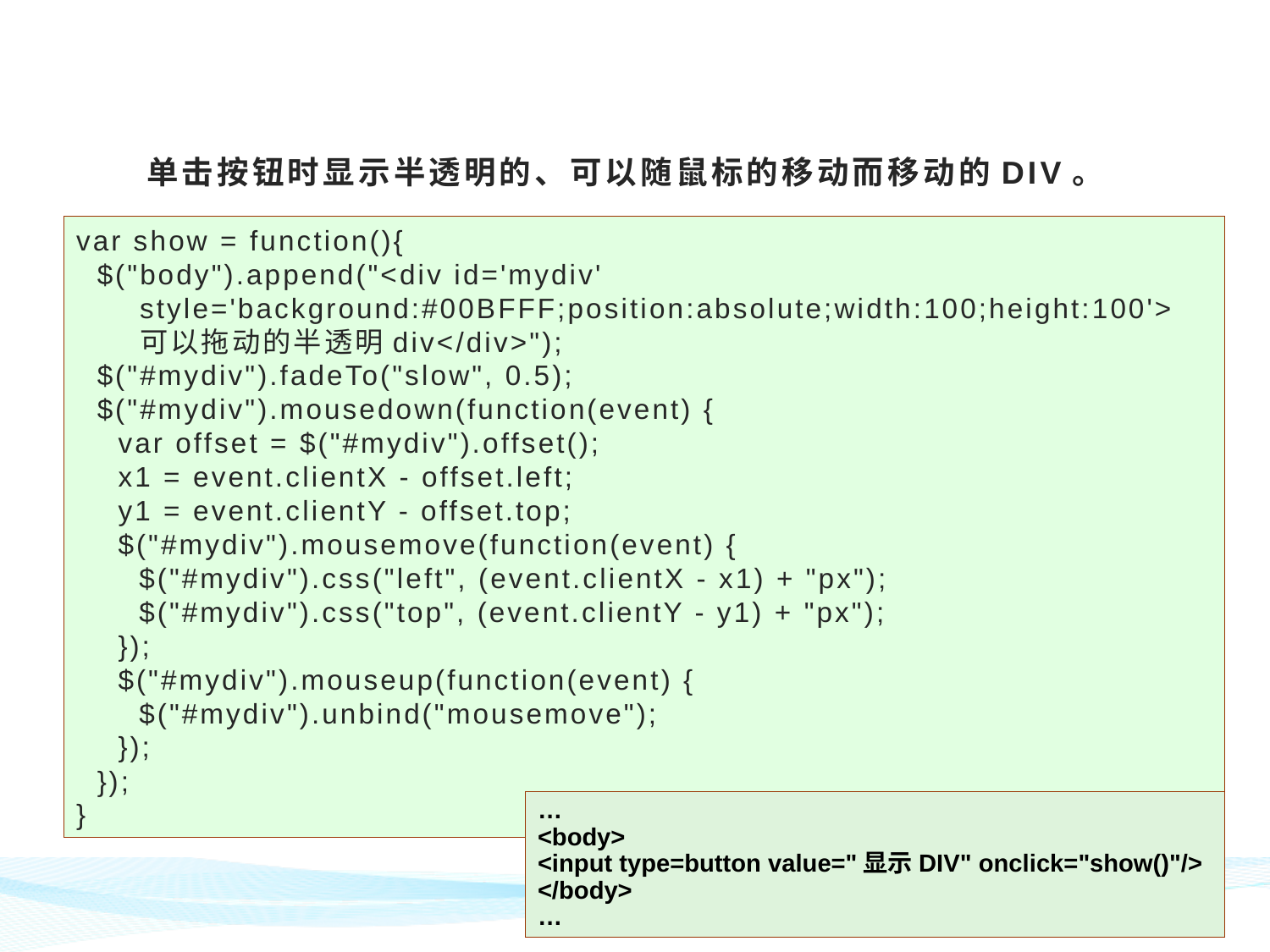

# 单击按钮时显示半透明的、可以随鼠标的移动而移动的DIV。
var show = function(){
  $("body").append("<div id='mydiv' style='background:#00BFFF;position:absolute;width:100;height:100'>可以拖动的半透明div</div>");
  $("#mydiv").fadeTo("slow", 0.5);
  $("#mydiv").mousedown(function(event) {
    var offset = $("#mydiv").offset();
    x1 = event.clientX - offset.left;
    y1 = event.clientY - offset.top;
    $("#mydiv").mousemove(function(event) {
      $("#mydiv").css("left", (event.clientX - x1) + "px");
      $("#mydiv").css("top", (event.clientY - y1) + "px");
    });
    $("#mydiv").mouseup(function(event) {
      $("#mydiv").unbind("mousemove");
    });
  });
}
…
<body>
<input type=button value="显示DIV" onclick="show()"/>
</body>
…
240